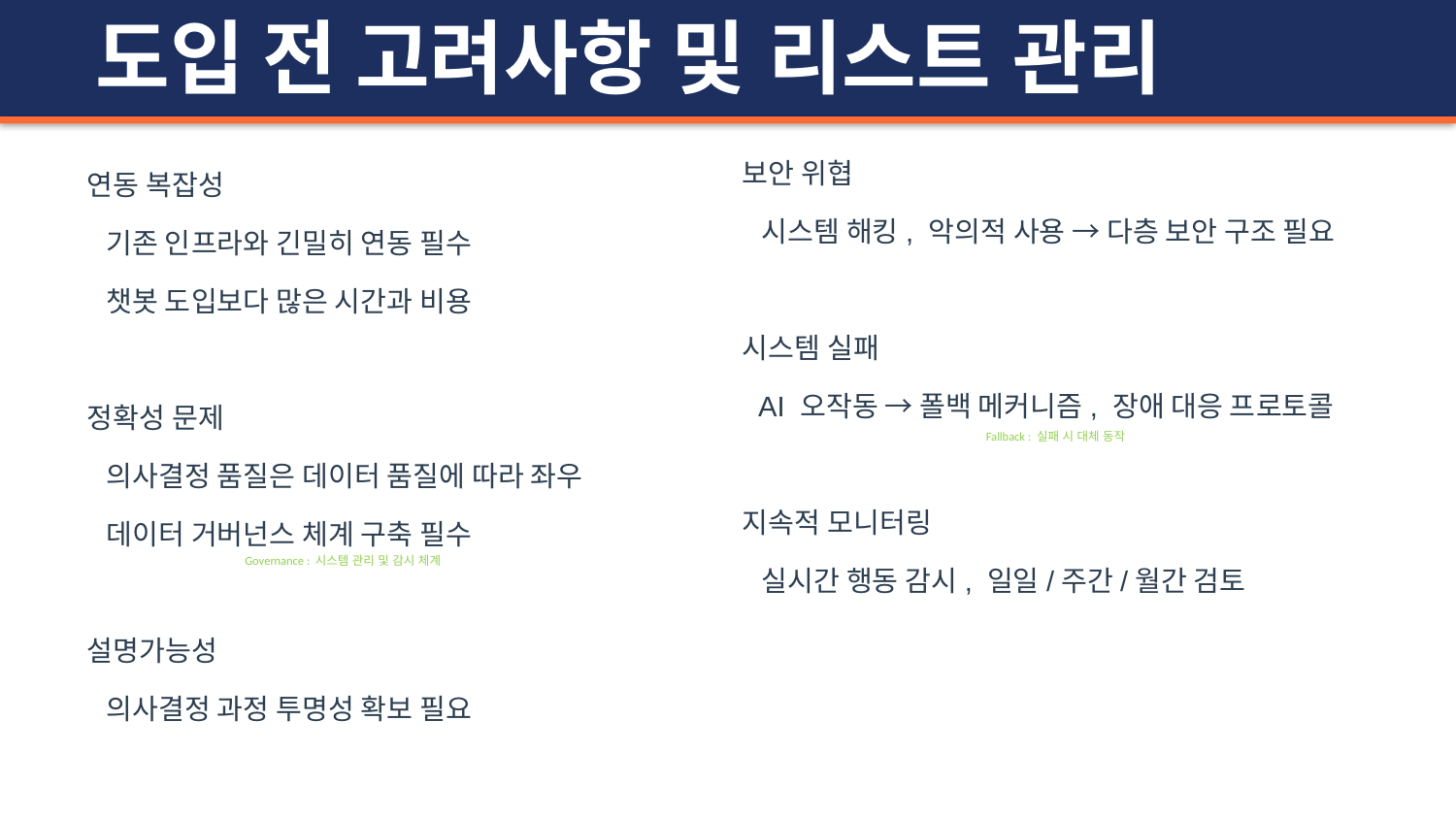

도입 전 고려사항 및 리스트 관리

보안 위협
  시스템 해킹, 악의적 사용 → 다층 보안 구조 필요

시스템 실패
  AI 오작동 → 폴백 메커니즘, 장애 대응 프로토콜

지속적 모니터링
  실시간 행동 감시, 일일/주간/월간 검토
Fallback : 실패 시 대체 동작
연동 복잡성
  기존 인프라와 긴밀히 연동 필수
  챗봇 도입보다 많은 시간과 비용

정확성 문제
  의사결정 품질은 데이터 품질에 따라 좌우
  데이터 거버넌스 체계 구축 필수

설명가능성
  의사결정 과정 투명성 확보 필요
Governance : 시스템 관리 및 감시 체계